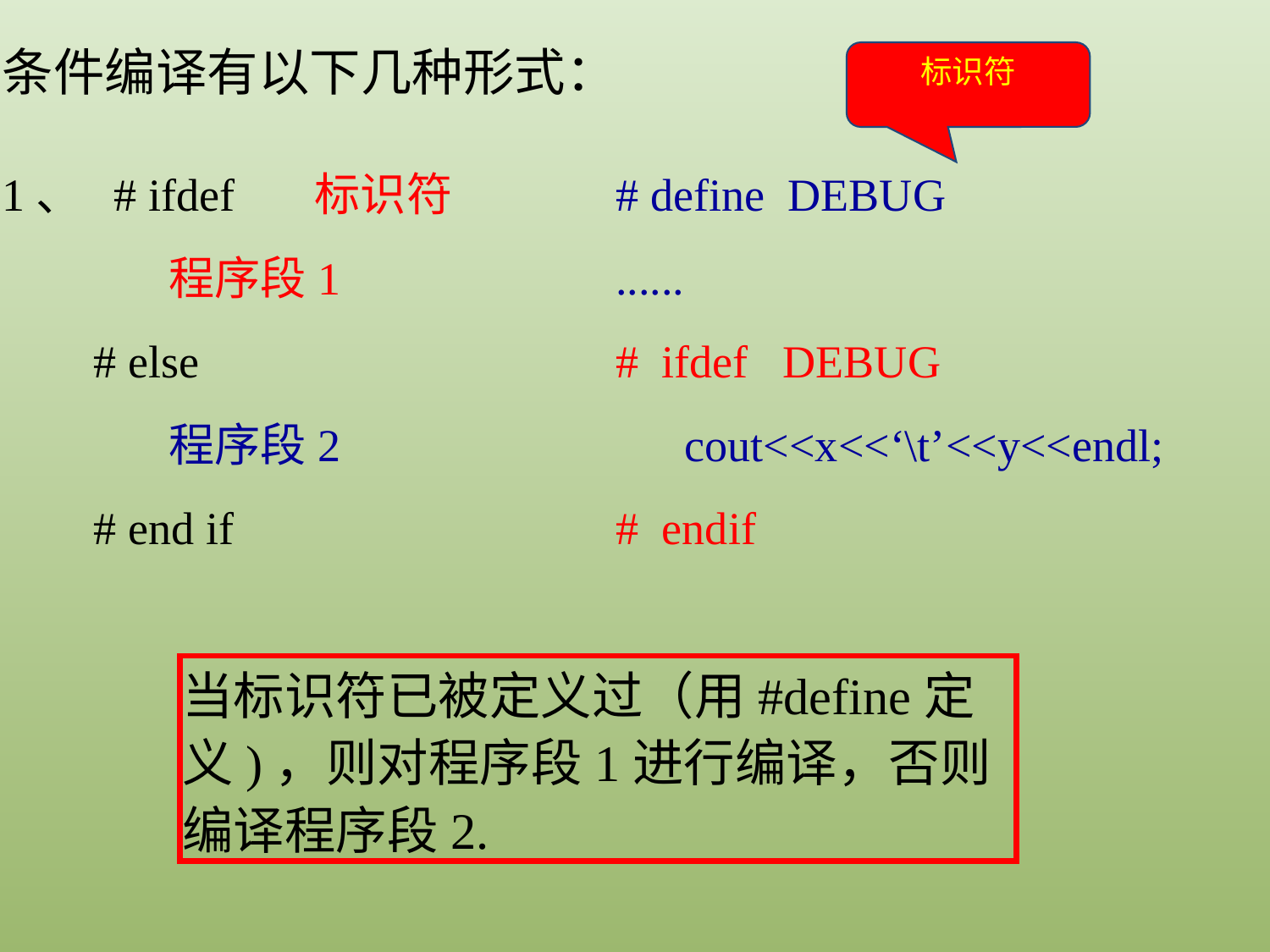

条件编译有以下几种形式：
标识符
1、  # ifdef      标识符
               程序段1
        # else
               程序段2
        # end if
# define  DEBUG
......
#  ifdef   DEBUG
      cout<<x<<‘\t’<<y<<endl;
#  endif
当标识符已被定义过（用#define定义)，则对程序段1进行编译，否则编译程序段2.
272